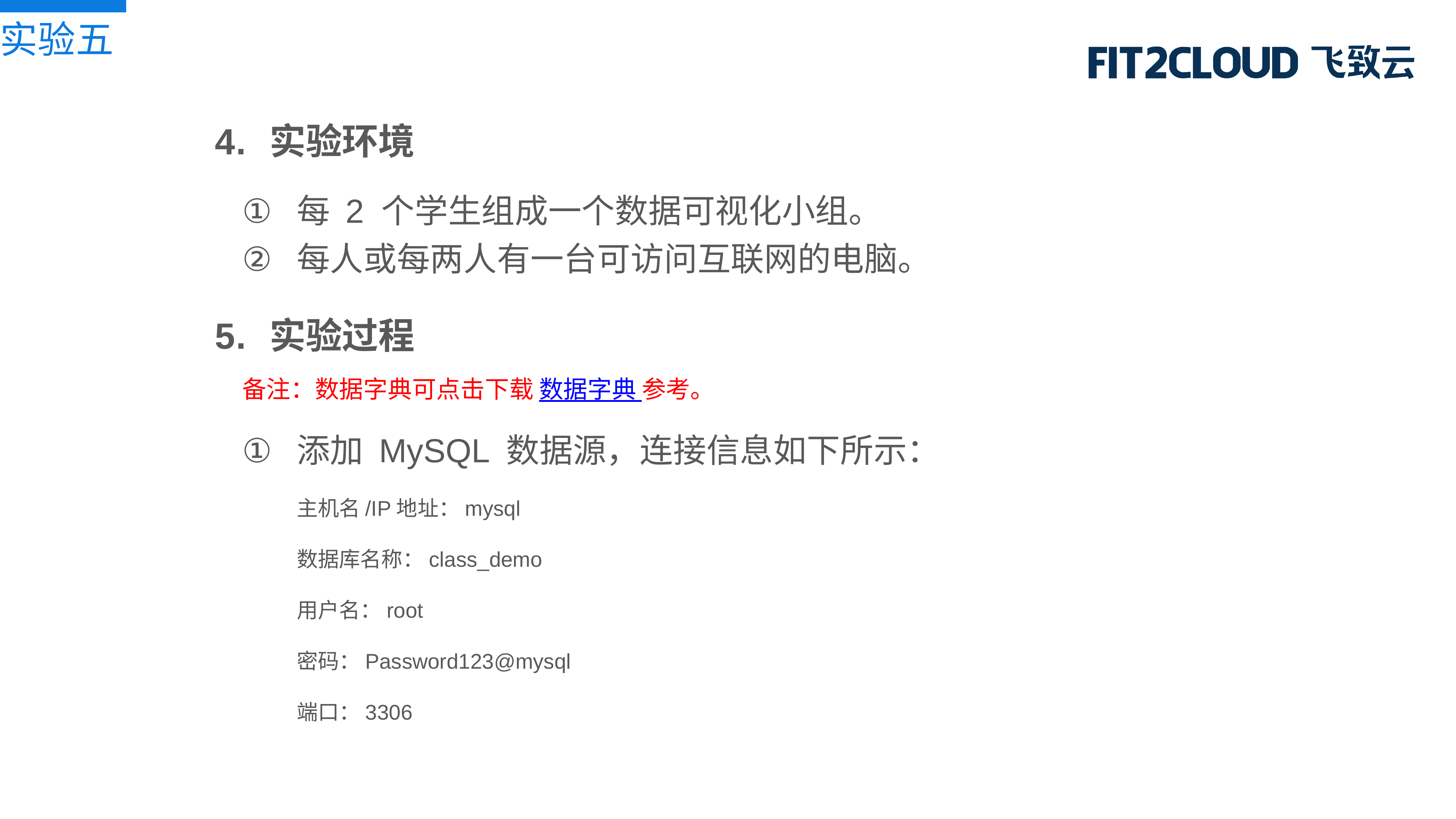

实验五
实验环境
每 2 个学生组成一个数据可视化小组。
每人或每两人有一台可访问互联网的电脑。
实验过程
备注：数据字典可点击下载 数据字典 参考。
添加 MySQL 数据源，连接信息如下所示：
主机名/IP地址：mysql
数据库名称：class_demo
用户名：root
密码：Password123@mysql
端口：3306